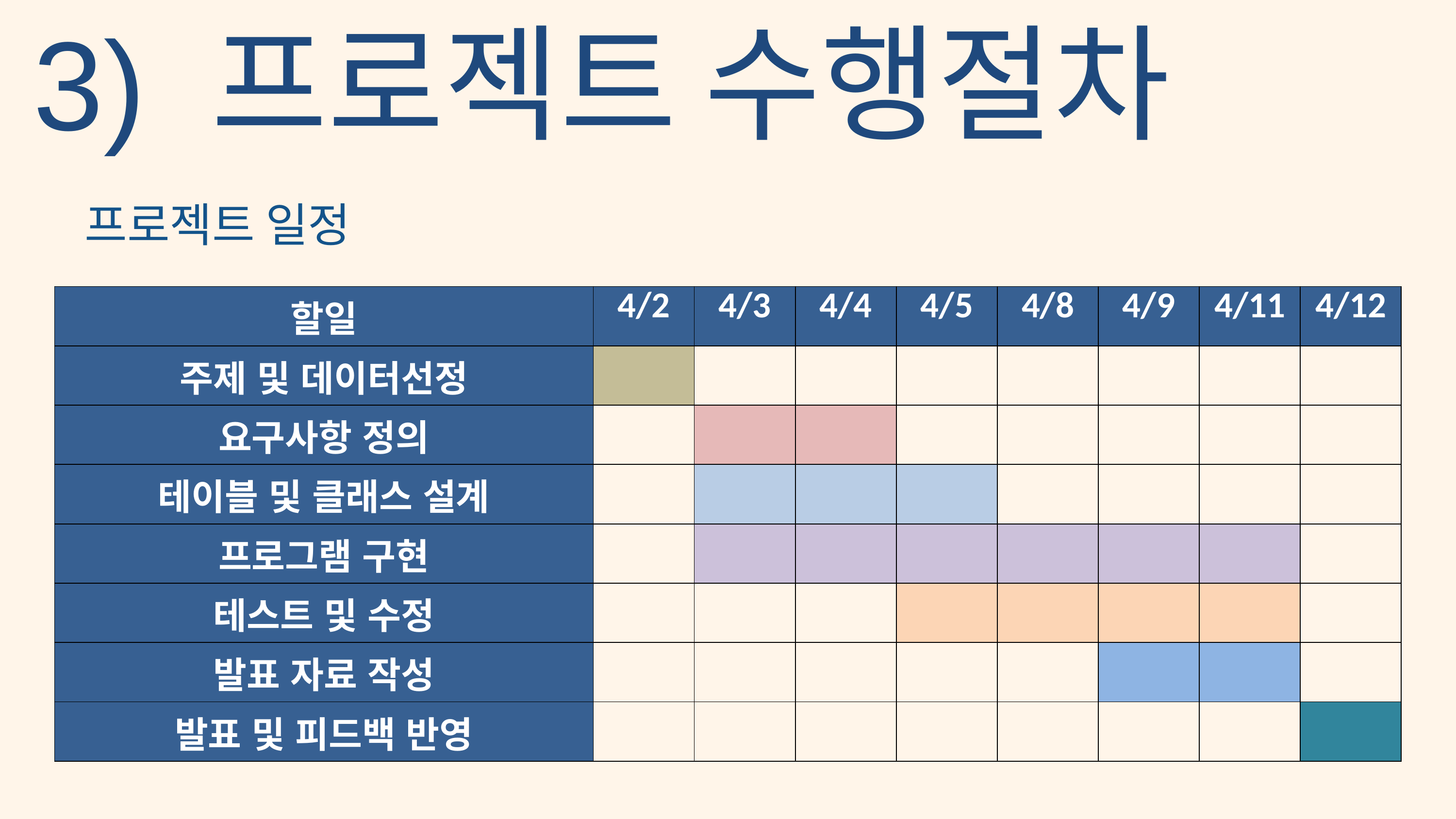

3) 프로젝트 수행절차
프로젝트 일정
| 할일 | 4/2 | 4/3 | 4/4 | 4/5 | 4/8 | 4/9 | 4/11 | 4/12 |
| --- | --- | --- | --- | --- | --- | --- | --- | --- |
| 주제 및 데이터선정 |  |  |  |  |  |  |  |  |
| 요구사항 정의 |  |  |  |  |  |  |  |  |
| 테이블 및 클래스 설계 |  |  |  |  |  |  |  |  |
| 프로그램 구현 |  |  |  |  |  |  |  |  |
| 테스트 및 수정 |  |  |  |  |  |  |  |  |
| 발표 자료 작성 |  |  |  |  |  |  |  |  |
| 발표 및 피드백 반영 |  |  |  |  |  |  |  |  |